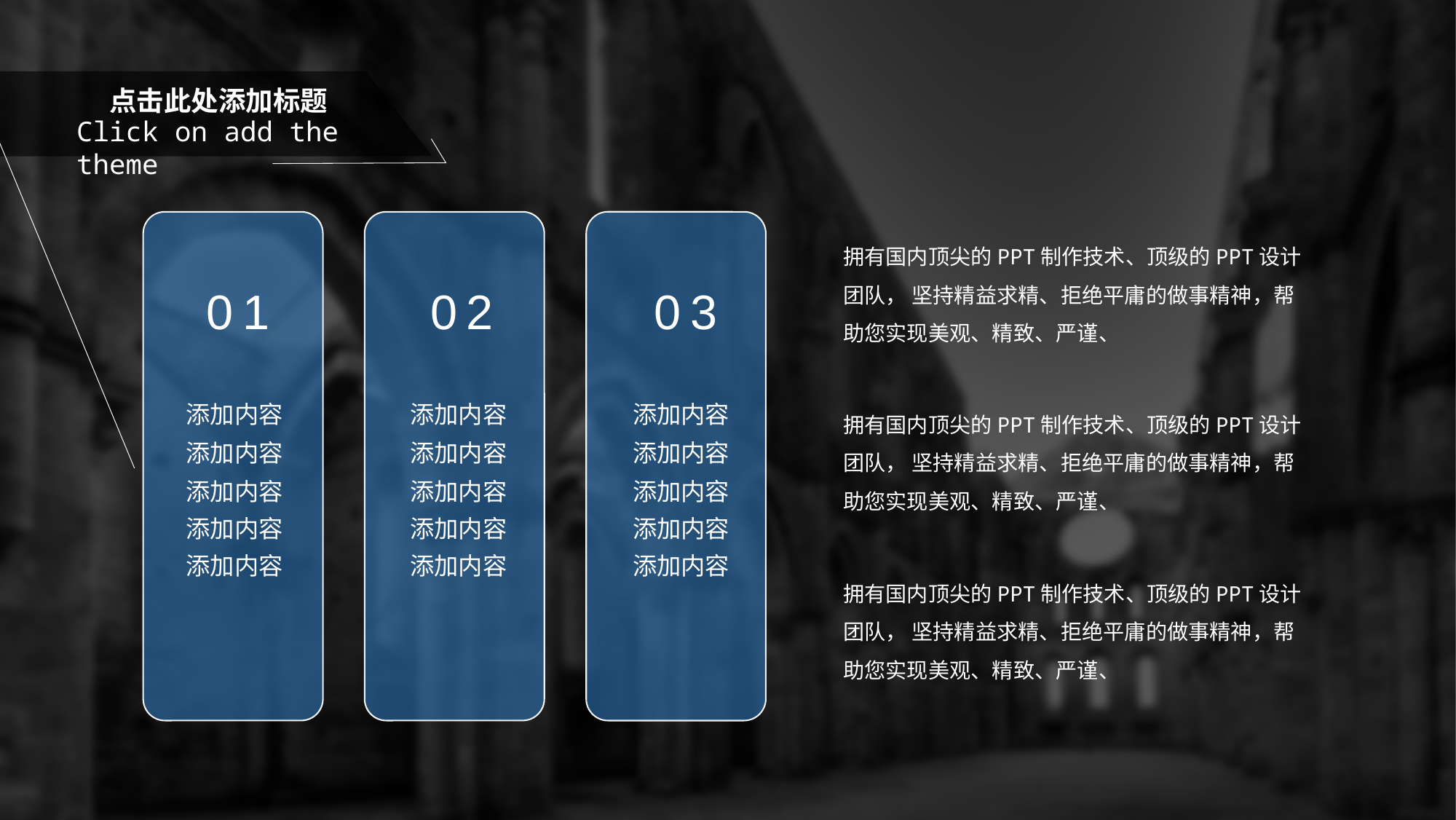

点击此处添加标题
Click on add the theme

添加内容
添加内容
添加内容
添加内容
添加内容
01

02
添加内容
添加内容
添加内容
添加内容
添加内容

添加内容
添加内容
添加内容
添加内容
添加内容
03
拥有国内顶尖的PPT制作技术、顶级的PPT设计团队， 坚持精益求精、拒绝平庸的做事精神，帮助您实现美观、精致、严谨、
拥有国内顶尖的PPT制作技术、顶级的PPT设计团队， 坚持精益求精、拒绝平庸的做事精神，帮助您实现美观、精致、严谨、
拥有国内顶尖的PPT制作技术、顶级的PPT设计团队， 坚持精益求精、拒绝平庸的做事精神，帮助您实现美观、精致、严谨、